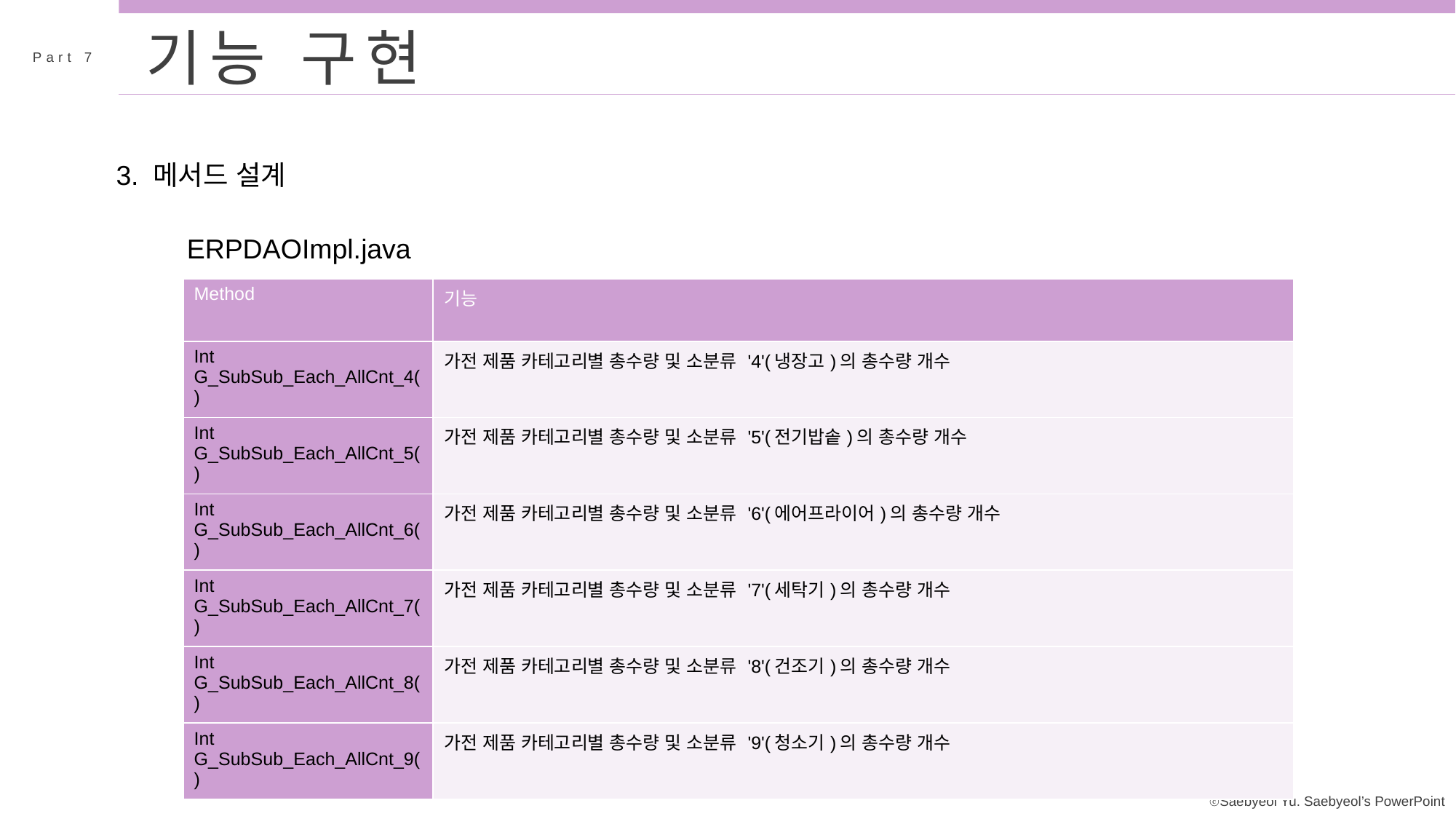

기능 구현
Part 7
3. 메서드 설계
ERPDAOImpl.java
| Method | 기능 |
| --- | --- |
| Int G\_SubSub\_Each\_AllCnt\_4() | 가전 제품 카테고리별 총수량 및 소분류 '4'(냉장고)의 총수량 개수 |
| Int G\_SubSub\_Each\_AllCnt\_5() | 가전 제품 카테고리별 총수량 및 소분류 '5'(전기밥솥)의 총수량 개수 |
| Int G\_SubSub\_Each\_AllCnt\_6() | 가전 제품 카테고리별 총수량 및 소분류 '6'(에어프라이어)의 총수량 개수 |
| Int G\_SubSub\_Each\_AllCnt\_7() | 가전 제품 카테고리별 총수량 및 소분류 '7'(세탁기)의 총수량 개수 |
| Int G\_SubSub\_Each\_AllCnt\_8() | 가전 제품 카테고리별 총수량 및 소분류 '8'(건조기)의 총수량 개수 |
| Int G\_SubSub\_Each\_AllCnt\_9() | 가전 제품 카테고리별 총수량 및 소분류 '9'(청소기)의 총수량 개수 |